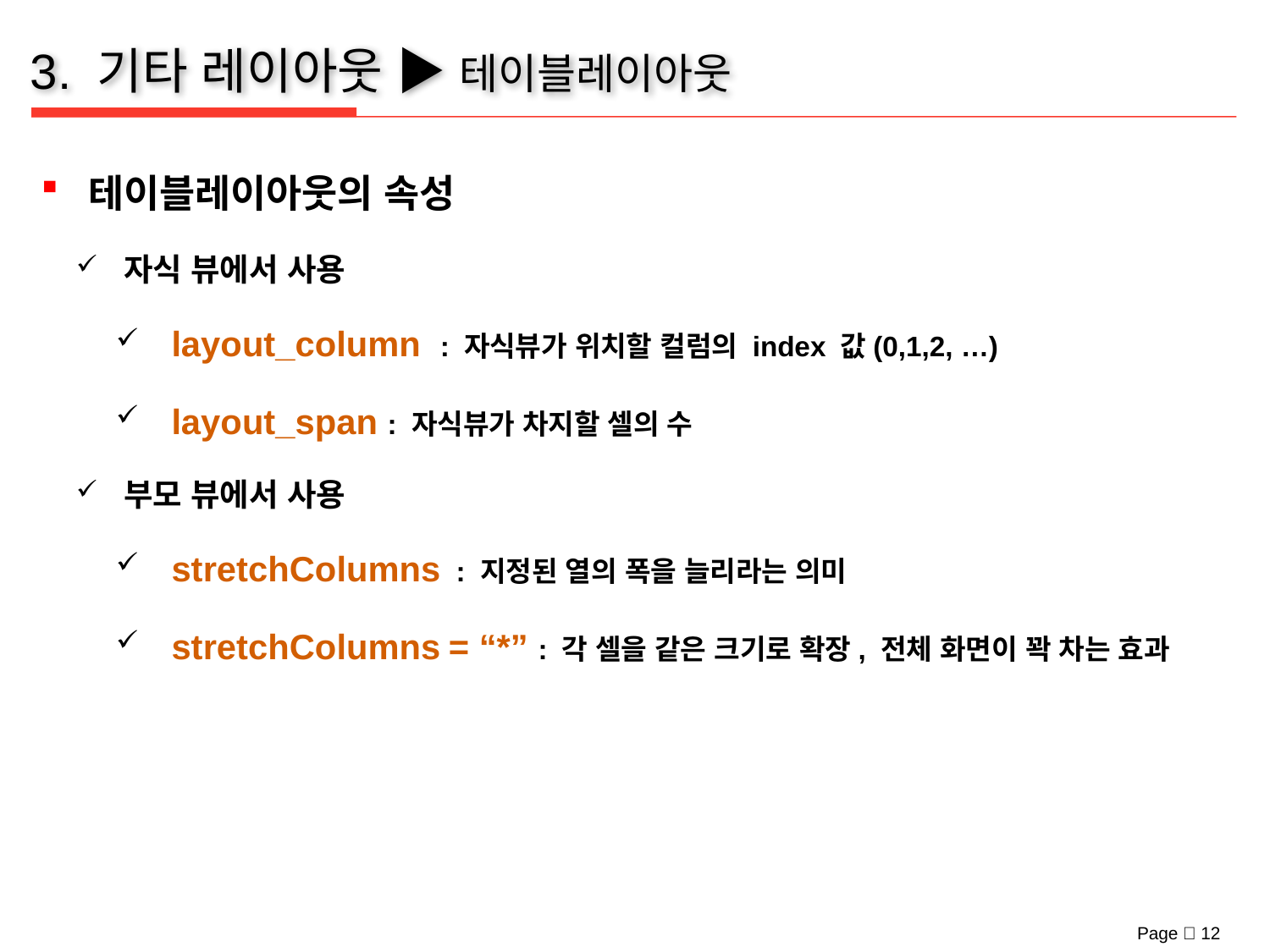

# 3. 기타 레이아웃 ▶ 테이블레이아웃
테이블레이아웃의 속성
자식 뷰에서 사용
 layout_column  : 자식뷰가 위치할 컬럼의 index 값(0,1,2, …)
 layout_span : 자식뷰가 차지할 셀의 수
부모 뷰에서 사용
 stretchColumns  : 지정된 열의 폭을 늘리라는 의미
 stretchColumns = “*” : 각 셀을 같은 크기로 확장, 전체 화면이 꽉 차는 효과